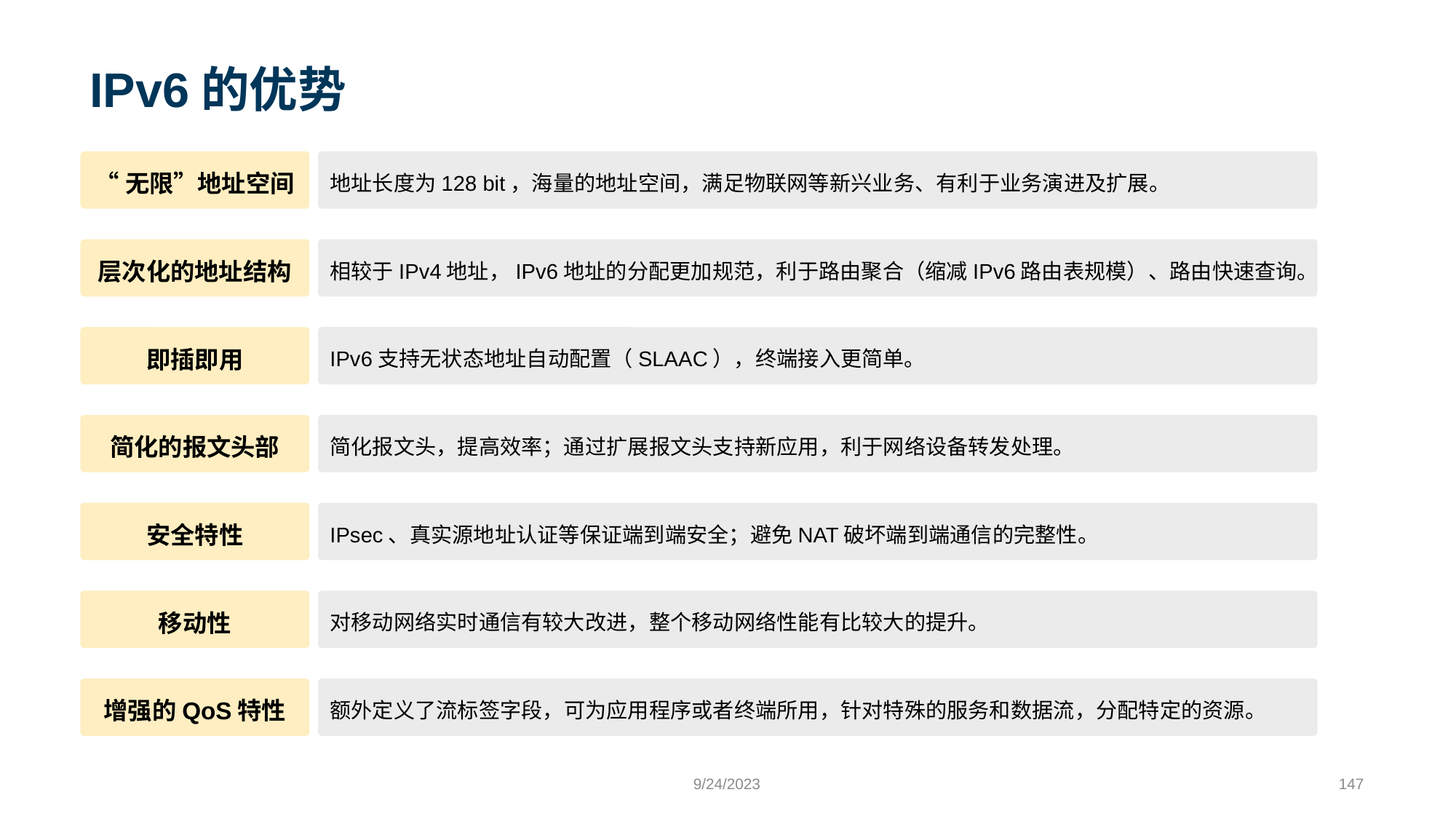

# IPv6的优势
“无限”地址空间
地址长度为128 bit，海量的地址空间，满足物联网等新兴业务、有利于业务演进及扩展。
层次化的地址结构
相较于IPv4地址，IPv6地址的分配更加规范，利于路由聚合（缩减IPv6路由表规模）、路由快速查询。
即插即用
IPv6支持无状态地址自动配置（SLAAC），终端接入更简单。
简化的报文头部
简化报文头，提高效率；通过扩展报文头支持新应用，利于网络设备转发处理。
安全特性
IPsec、真实源地址认证等保证端到端安全；避免NAT破坏端到端通信的完整性。
移动性
对移动网络实时通信有较大改进，整个移动网络性能有比较大的提升。
增强的QoS特性
额外定义了流标签字段，可为应用程序或者终端所用，针对特殊的服务和数据流，分配特定的资源。

9/24/2023
147